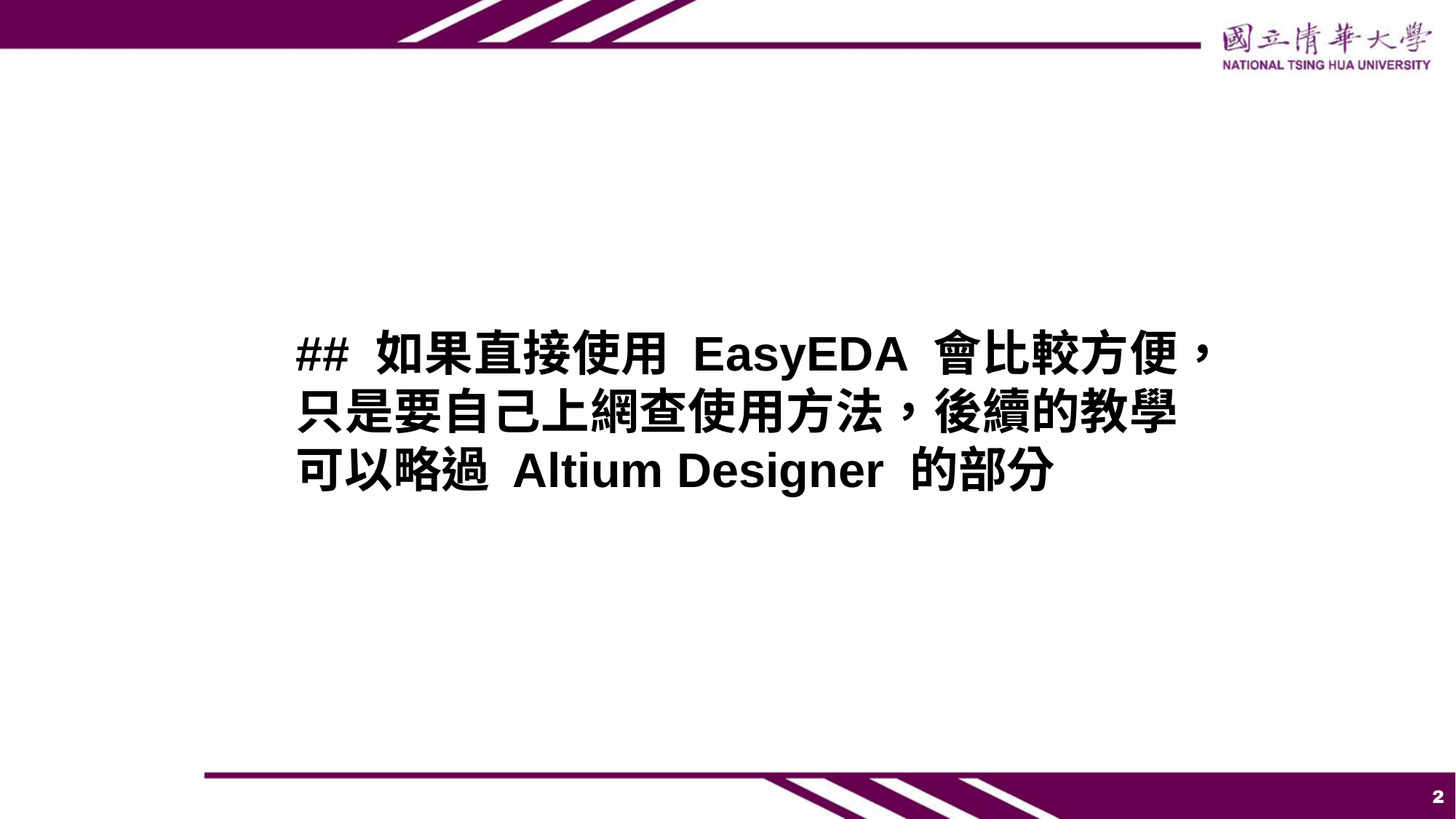

## 如果直接使用 EasyEDA 會比較方便，只是要自己上網查使用方法，後續的教學可以略過 Altium Designer 的部分
2